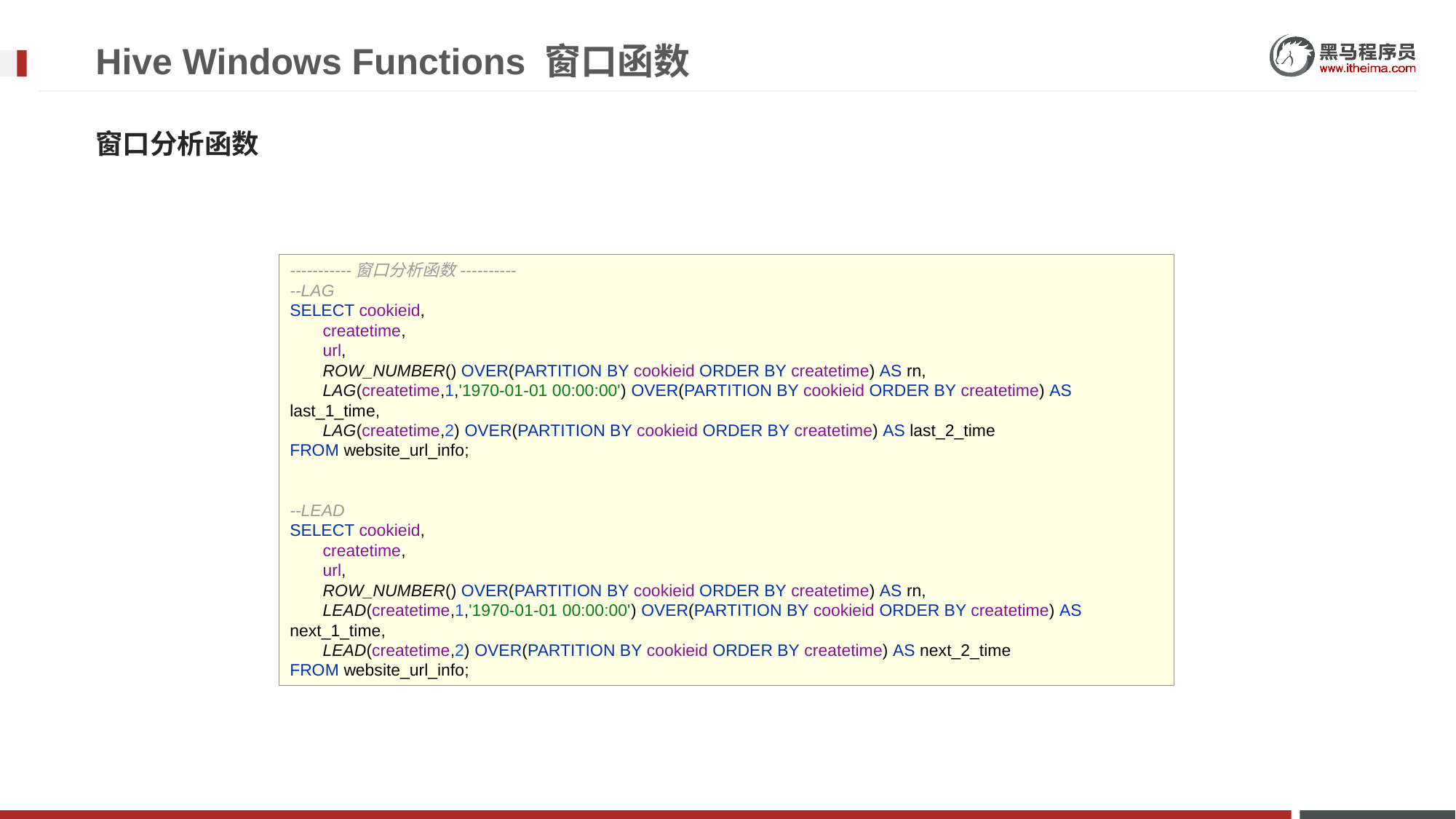

# Hive Windows Functions 窗口函数
窗口分析函数
-----------窗口分析函数----------
--LAG
SELECT cookieid,
       createtime,
       url,
       ROW_NUMBER() OVER(PARTITION BY cookieid ORDER BY createtime) AS rn,
       LAG(createtime,1,'1970-01-01 00:00:00') OVER(PARTITION BY cookieid ORDER BY createtime) AS last_1_time,
       LAG(createtime,2) OVER(PARTITION BY cookieid ORDER BY createtime) AS last_2_time
FROM website_url_info;
--LEAD
SELECT cookieid,
       createtime,
       url,
       ROW_NUMBER() OVER(PARTITION BY cookieid ORDER BY createtime) AS rn,
       LEAD(createtime,1,'1970-01-01 00:00:00') OVER(PARTITION BY cookieid ORDER BY createtime) AS next_1_time,
       LEAD(createtime,2) OVER(PARTITION BY cookieid ORDER BY createtime) AS next_2_time
FROM website_url_info;